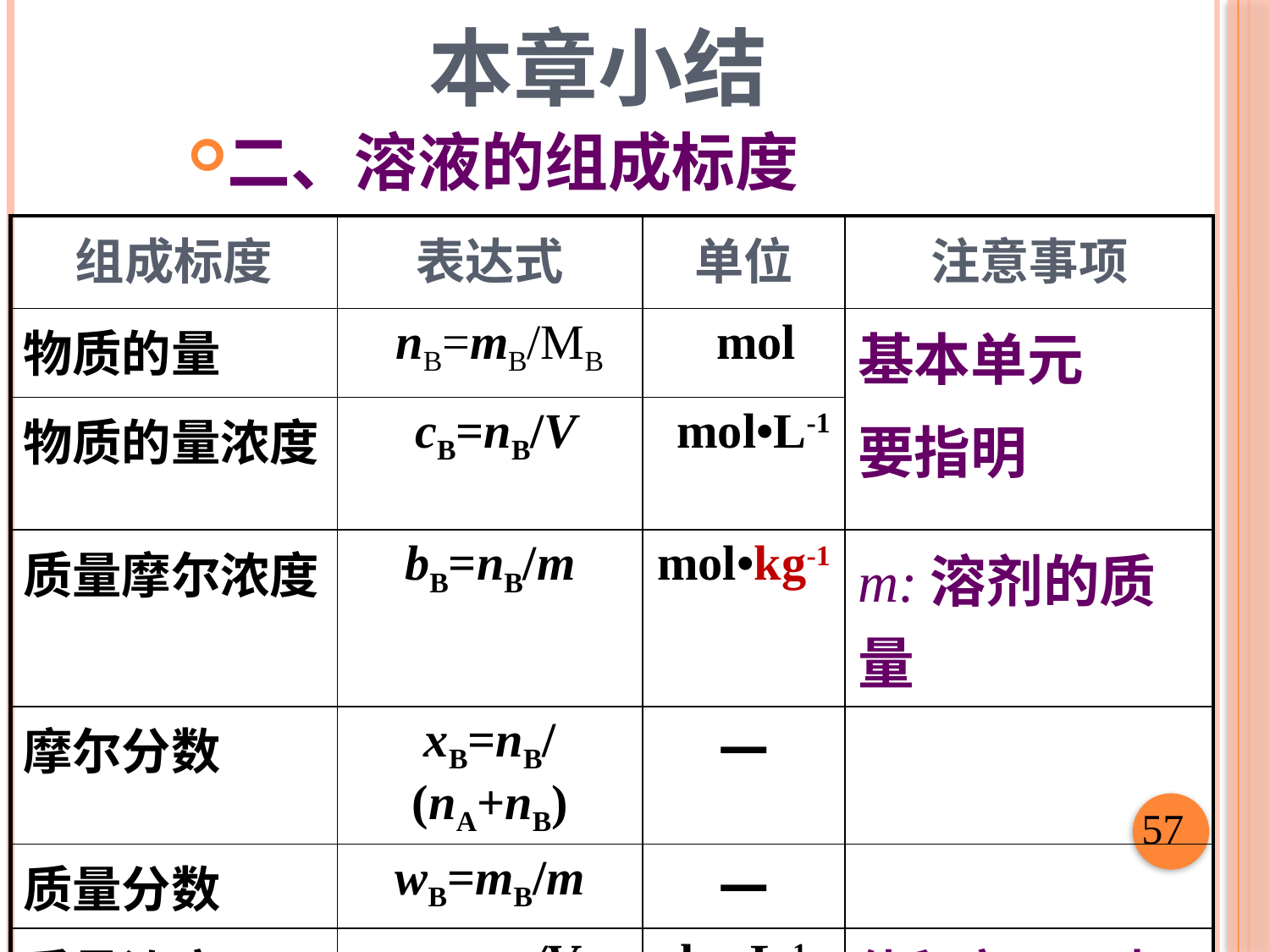

# 本章小结
二、溶液的组成标度
| 组成标度 | 表达式 | 单位 | 注意事项 |
| --- | --- | --- | --- |
| 物质的量 | nB=mB/MB | mol | 基本单元 要指明 |
| 物质的量浓度 | cB=nB/V | mol•L-1 |  |
| 质量摩尔浓度 | bB=nB/m | mol•kg-1 | m:溶剂的质量 |
| 摩尔分数 | xB=nB/(nA+nB) | 一 |  |
| 质量分数 | wB=mB/m | 一 |  |
| 质量浓度 | ρB=mB/V | kg•L-1 | 体积应用L表示 |
57
57